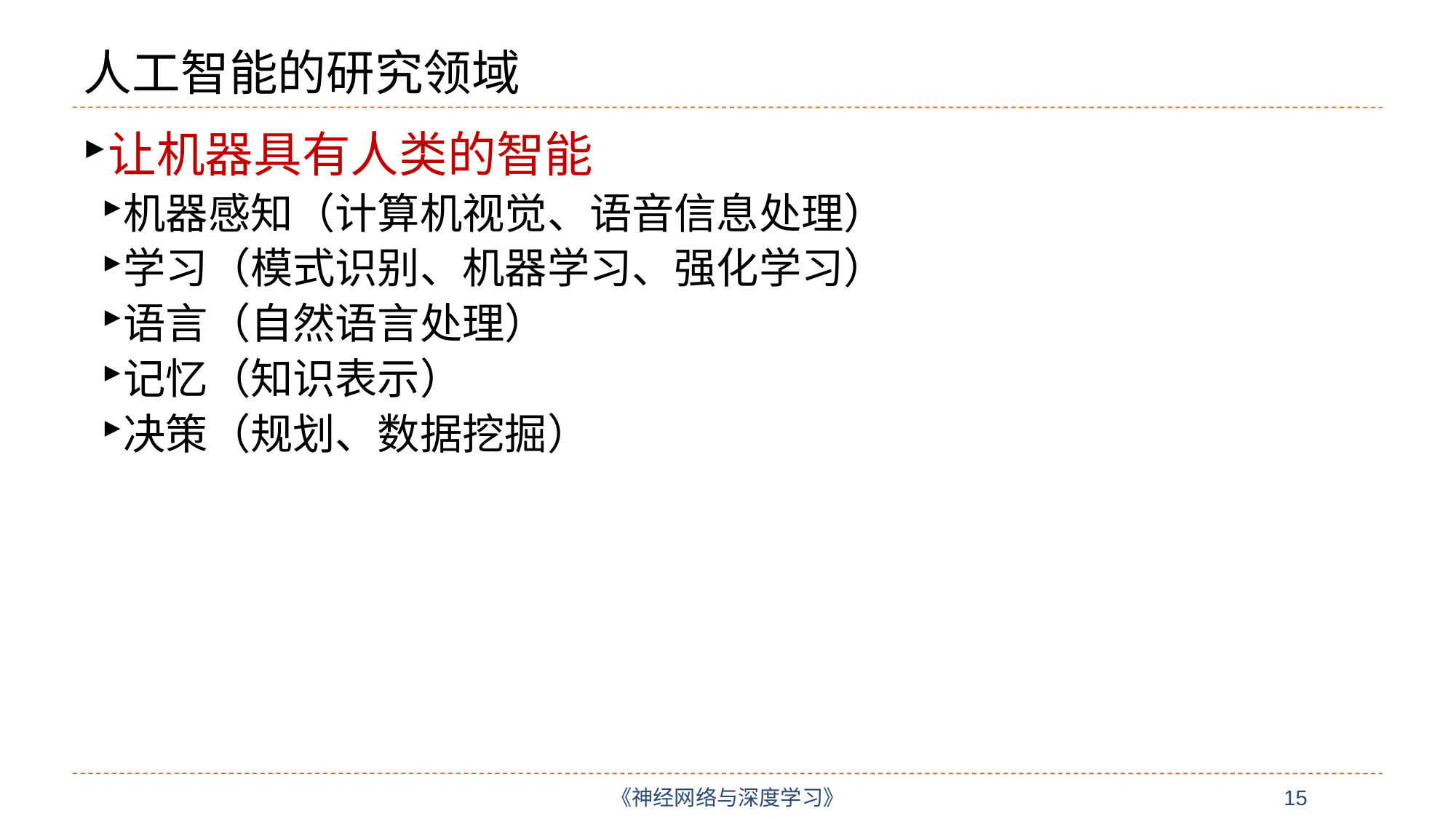

# 人工智能的研究领域
让机器具有人类的智能
机器感知（计算机视觉、语音信息处理）
学习（模式识别、机器学习、强化学习）
语言（自然语言处理）
记忆（知识表示）
决策（规划、数据挖掘）